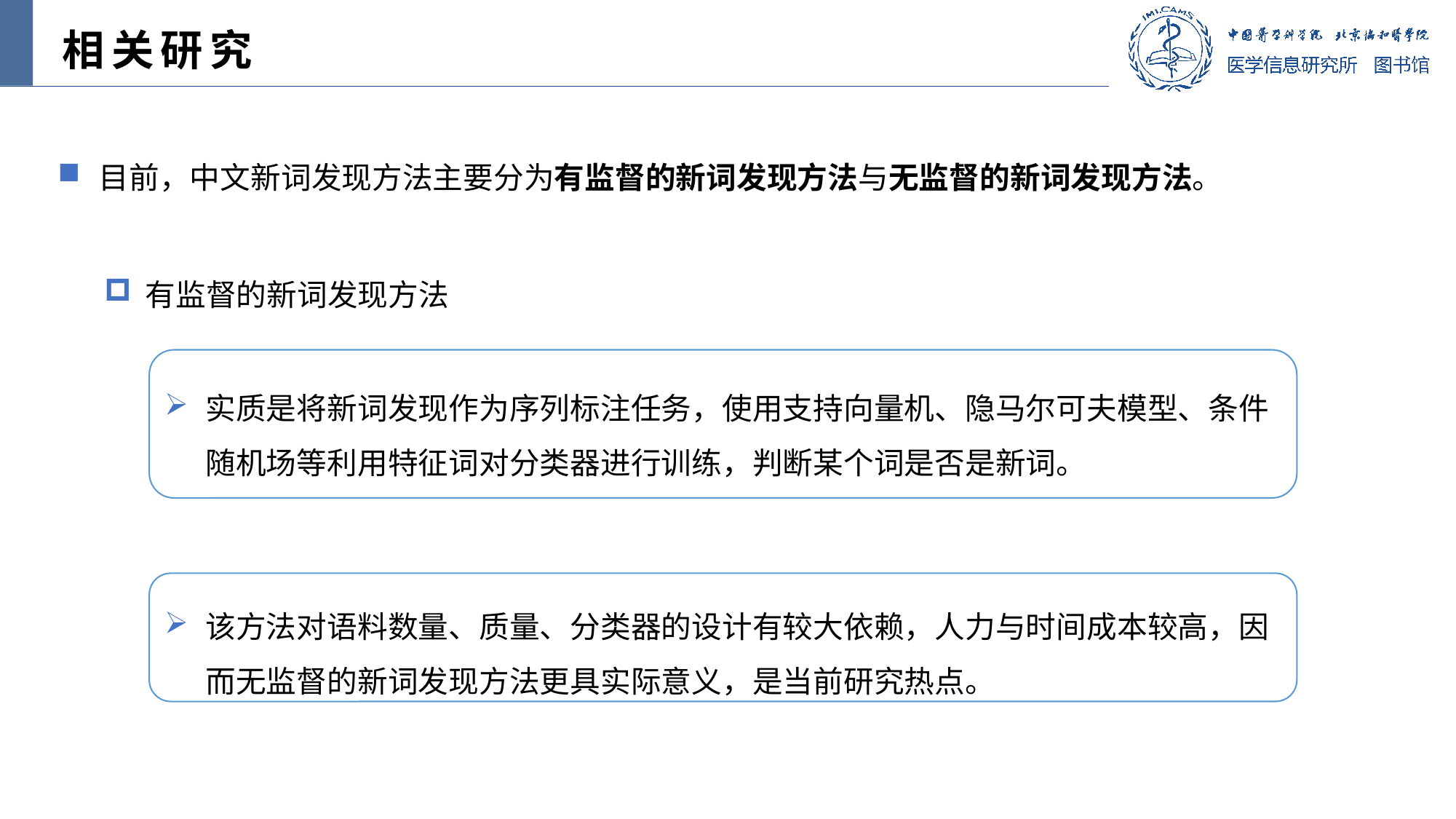

相关研究
目前，中文新词发现方法主要分为有监督的新词发现方法与无监督的新词发现方法。
有监督的新词发现方法

实质是将新词发现作为序列标注任务，使用支持向量机、隐马尔可夫模型、条件随机场等利用特征词对分类器进行训练，判断某个词是否是新词。

该方法对语料数量、质量、分类器的设计有较大依赖，人力与时间成本较高，因而无监督的新词发现方法更具实际意义，是当前研究热点。